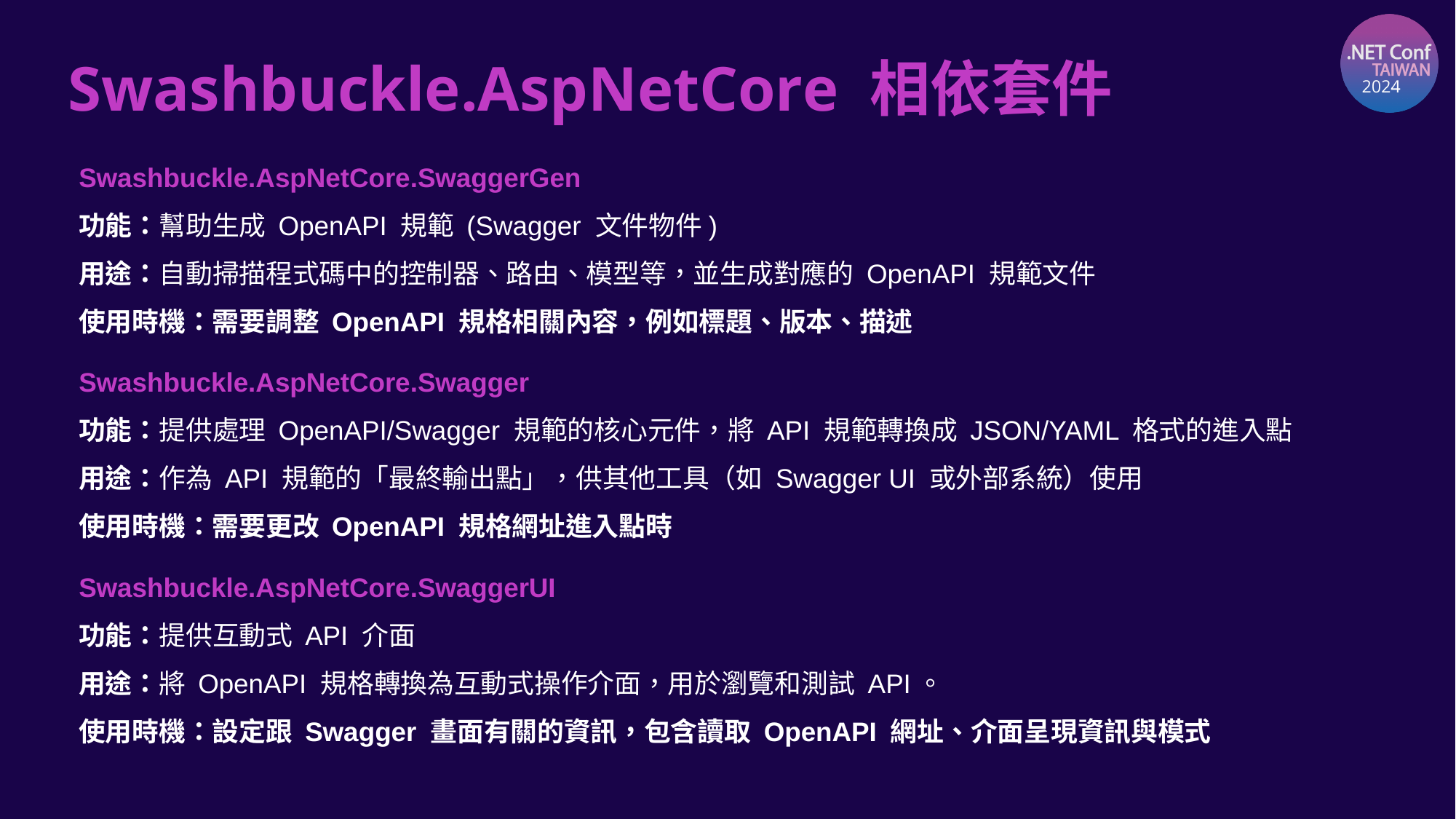

# Swashbuckle.AspNetCore 相依套件
Swashbuckle.AspNetCore.SwaggerGen
功能：幫助生成 OpenAPI 規範 (Swagger 文件物件)
用途：自動掃描程式碼中的控制器、路由、模型等，並生成對應的 OpenAPI 規範文件
使用時機：需要調整 OpenAPI 規格相關內容，例如標題、版本、描述
Swashbuckle.AspNetCore.Swagger
功能：提供處理 OpenAPI/Swagger 規範的核心元件，將 API 規範轉換成 JSON/YAML 格式的進入點
用途：作為 API 規範的「最終輸出點」，供其他工具（如 Swagger UI 或外部系統）使用
使用時機：需要更改 OpenAPI 規格網址進入點時
Swashbuckle.AspNetCore.SwaggerUI
功能：提供互動式 API 介面
用途：將 OpenAPI 規格轉換為互動式操作介面，用於瀏覽和測試 API。
使用時機：設定跟 Swagger 畫面有關的資訊，包含讀取 OpenAPI 網址、介面呈現資訊與模式